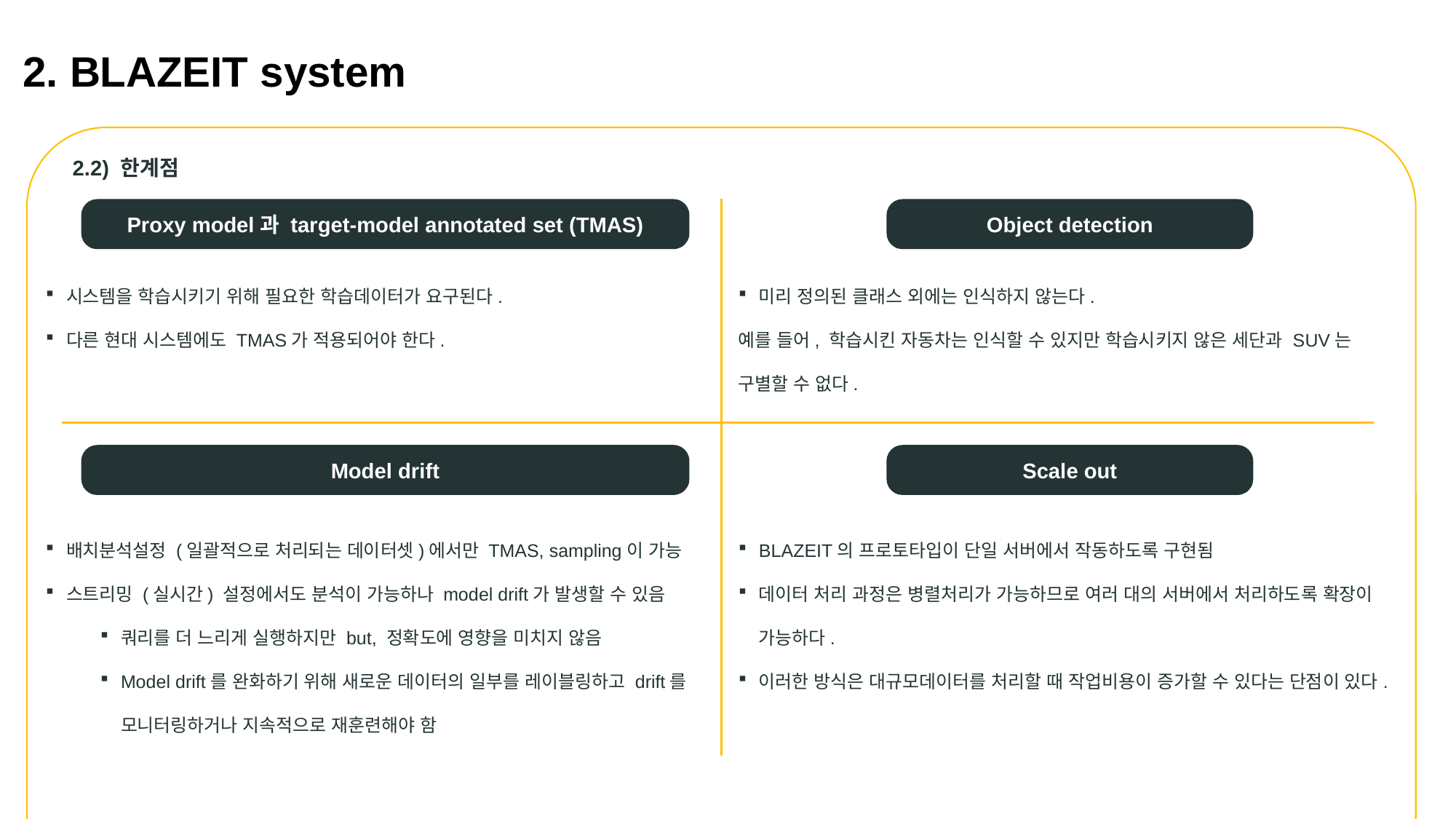

2. BLAZEIT system

2.2) 한계점
Proxy model과 target-model annotated set (TMAS)
Object detection
시스템을 학습시키기 위해 필요한 학습데이터가 요구된다.
다른 현대 시스템에도 TMAS가 적용되어야 한다.
미리 정의된 클래스 외에는 인식하지 않는다.
예를 들어, 학습시킨 자동차는 인식할 수 있지만 학습시키지 않은 세단과 SUV는 구별할 수 없다.
Model drift
Scale out
배치분석설정 (일괄적으로 처리되는 데이터셋)에서만 TMAS, sampling이 가능
스트리밍 (실시간) 설정에서도 분석이 가능하나 model drift가 발생할 수 있음
쿼리를 더 느리게 실행하지만 but, 정확도에 영향을 미치지 않음
Model drift를 완화하기 위해 새로운 데이터의 일부를 레이블링하고 drift를 모니터링하거나 지속적으로 재훈련해야 함
BLAZEIT의 프로토타입이 단일 서버에서 작동하도록 구현됨
데이터 처리 과정은 병렬처리가 가능하므로 여러 대의 서버에서 처리하도록 확장이 가능하다.
이러한 방식은 대규모데이터를 처리할 때 작업비용이 증가할 수 있다는 단점이 있다.